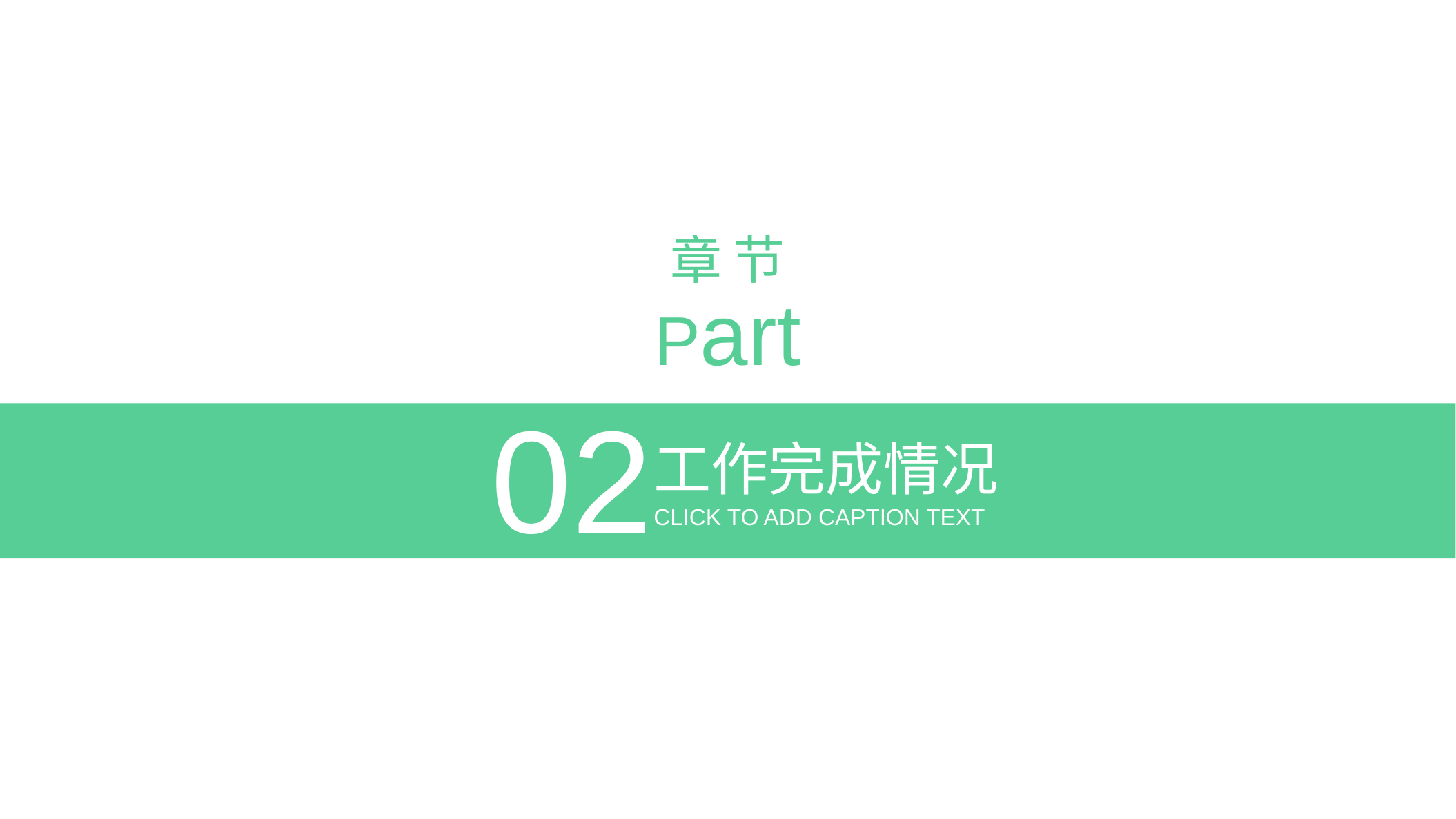

章 节
Part
02

工作完成情况
CLICK TO ADD CAPTION TEXT